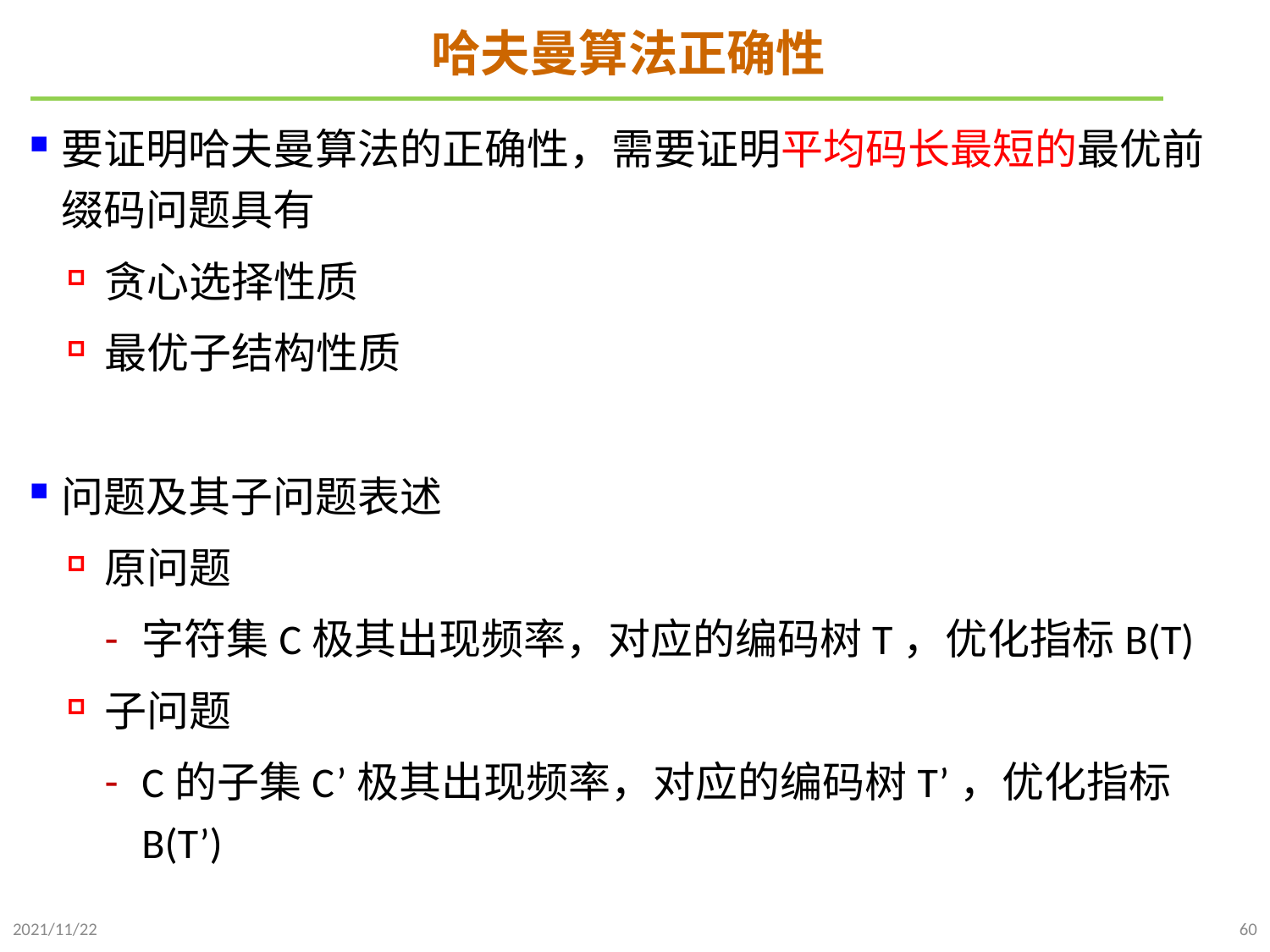

# 哈夫曼算法正确性
要证明哈夫曼算法的正确性，需要证明平均码长最短的最优前缀码问题具有
贪心选择性质
最优子结构性质

问题及其子问题表述
原问题
字符集C极其出现频率，对应的编码树T，优化指标B(T)
子问题
C的子集C’极其出现频率，对应的编码树T’，优化指标B(T’)

2021/11/22
60